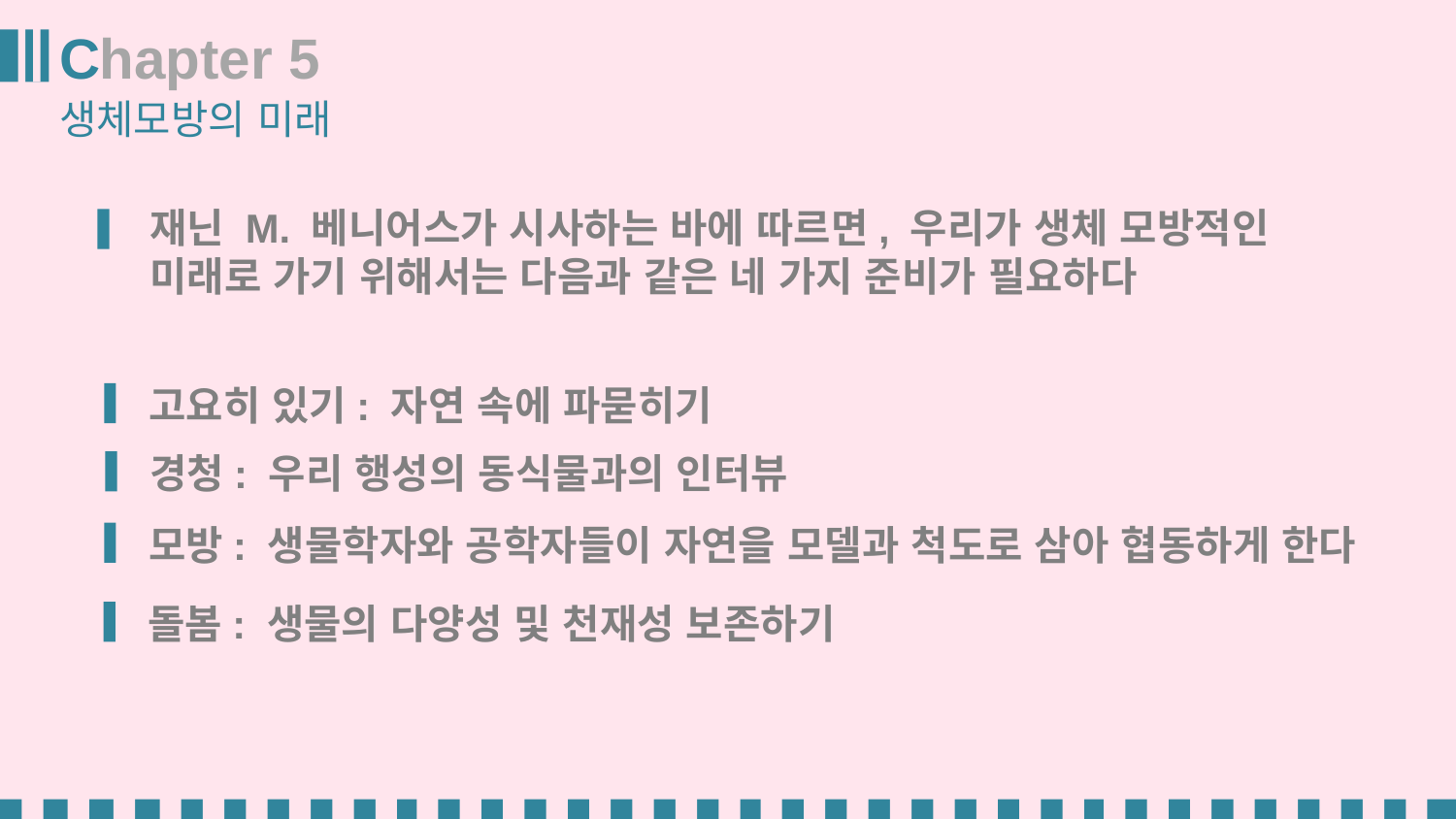

Chapter 5
생체모방의 미래

재닌 M. 베니어스가 시사하는 바에 따르면, 우리가 생체 모방적인 미래로 가기 위해서는 다음과 같은 네 가지 준비가 필요하다

고요히 있기: 자연 속에 파묻히기

경청: 우리 행성의 동식물과의 인터뷰

모방: 생물학자와 공학자들이 자연을 모델과 척도로 삼아 협동하게 한다

돌봄: 생물의 다양성 및 천재성 보존하기